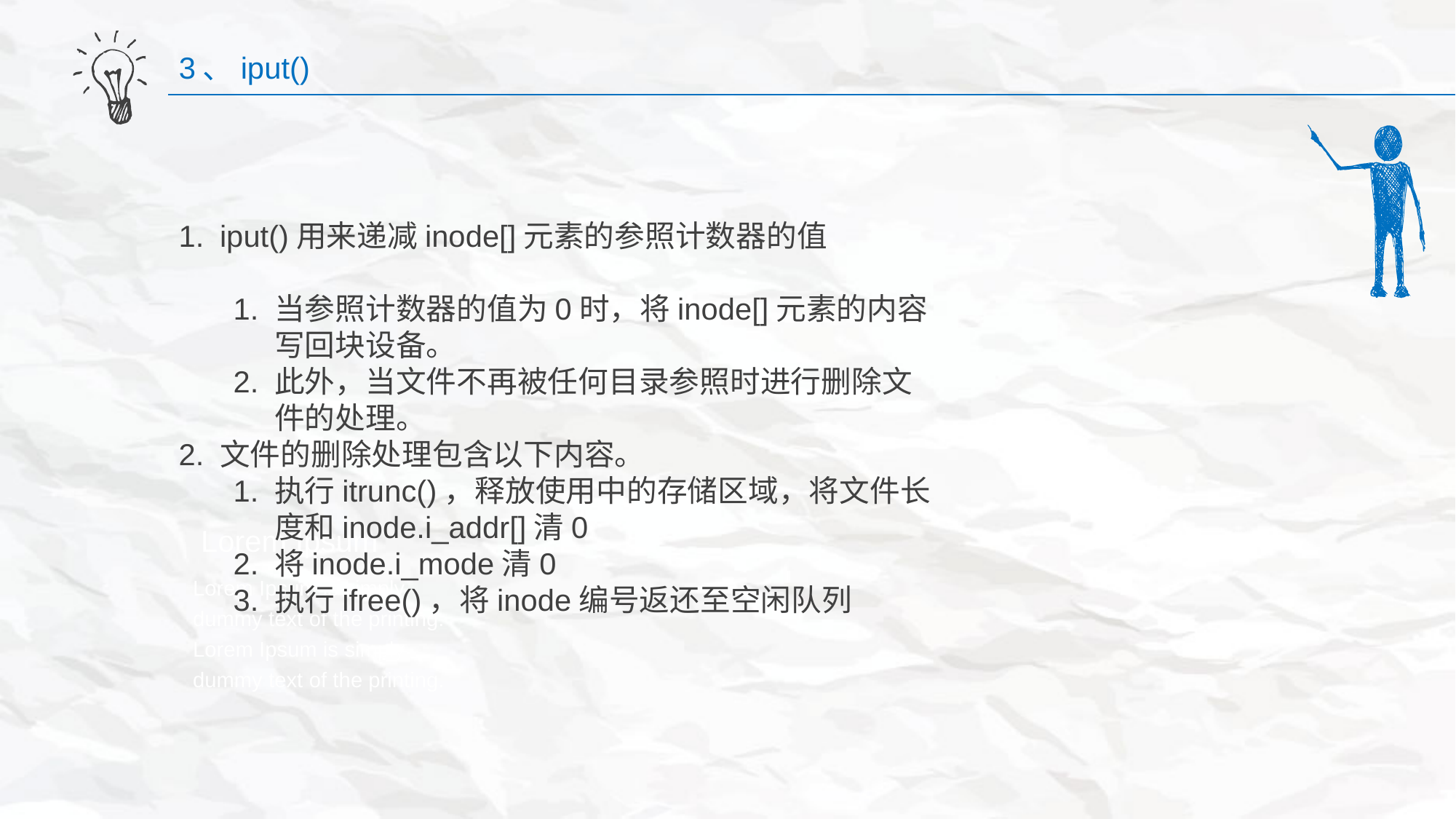

3、iput()

iput()用来递减inode[]元素的参照计数器的值

当参照计数器的值为0时，将inode[]元素的内容写回块设备。
此外，当文件不再被任何目录参照时进行删除文件的处理。
文件的删除处理包含以下内容。
执行itrunc()，释放使用中的存储区域，将文件长度和inode.i_addr[]清0
将inode.i_mode清0
执行ifree()，将inode编号返还至空闲队列
Lorem Ipsum
Lorem Ipsum is simply dummy text of the printing. Lorem Ipsum is simply dummy text of the printing.